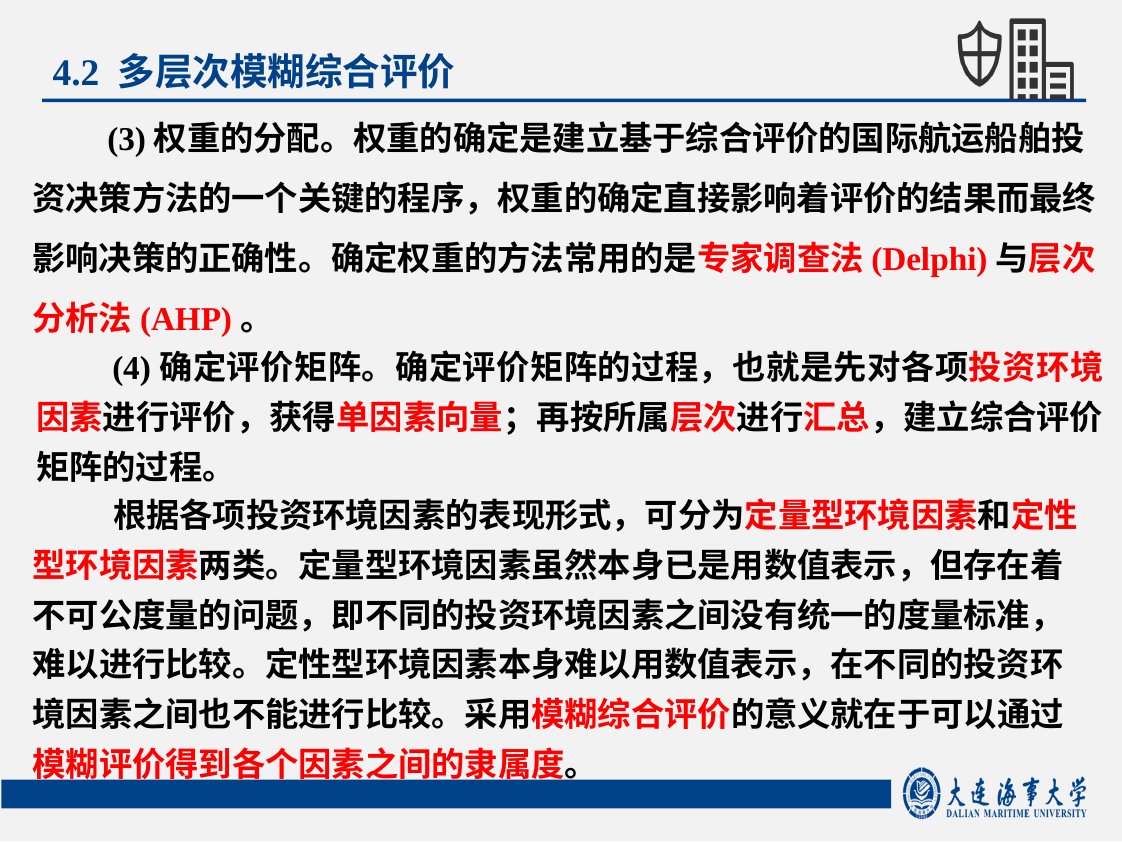

4.2 多层次模糊综合评价
(3)权重的分配。权重的确定是建立基于综合评价的国际航运船舶投资决策方法的一个关键的程序，权重的确定直接影响着评价的结果而最终影响决策的正确性。确定权重的方法常用的是专家调查法(Delphi)与层次分析法(AHP)。
   (4)确定评价矩阵。确定评价矩阵的过程，也就是先对各项投资环境因素进行评价，获得单因素向量；再按所属层次进行汇总，建立综合评价矩阵的过程。
   根据各项投资环境因素的表现形式，可分为定量型环境因素和定性型环境因素两类。定量型环境因素虽然本身已是用数值表示，但存在着不可公度量的问题，即不同的投资环境因素之间没有统一的度量标准，难以进行比较。定性型环境因素本身难以用数值表示，在不同的投资环境因素之间也不能进行比较。采用模糊综合评价的意义就在于可以通过模糊评价得到各个因素之间的隶属度。